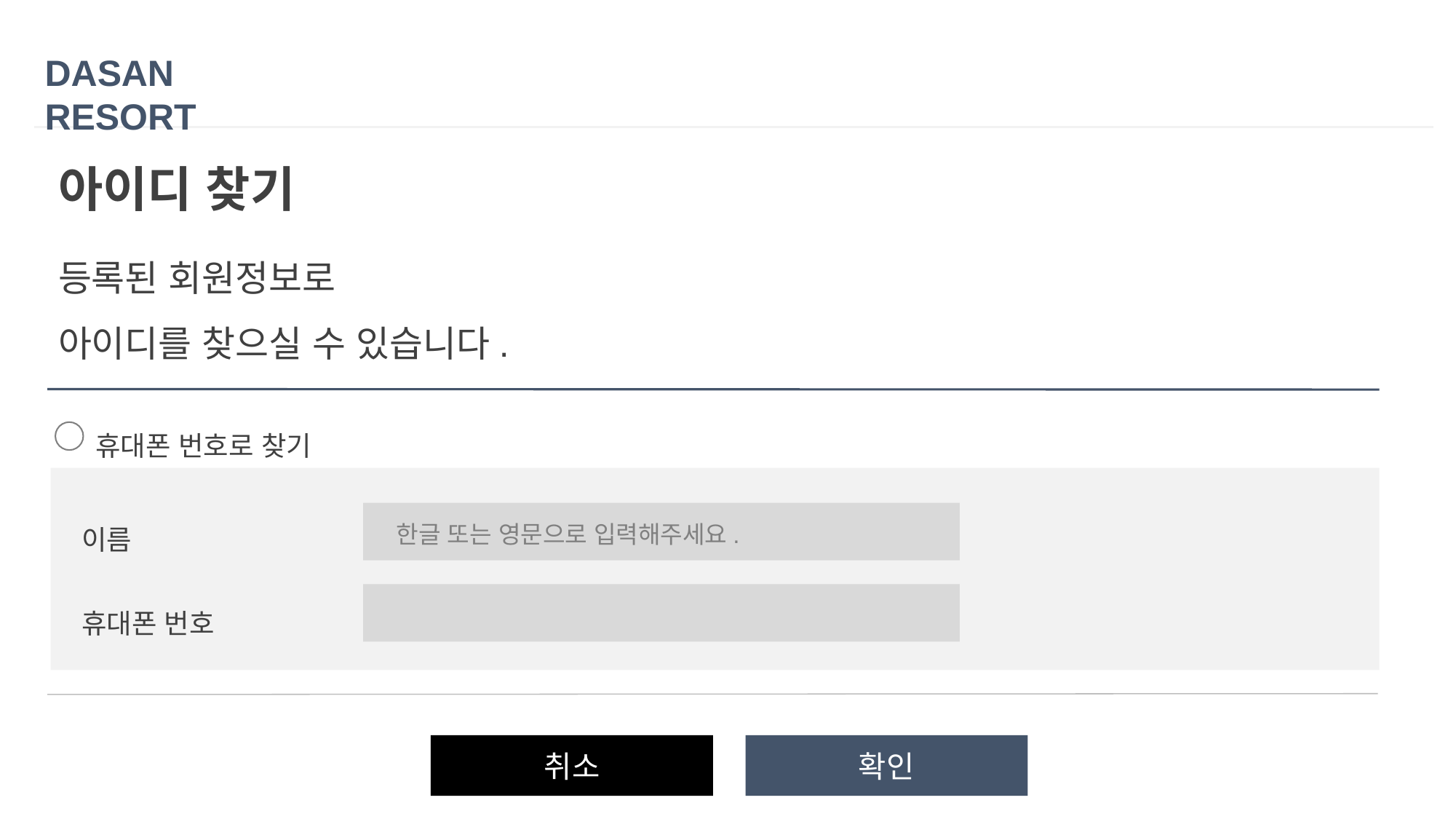

DASAN RESORT
아이디 찾기
등록된 회원정보로
아이디를 찾으실 수 있습니다.
휴대폰 번호로 찾기

이름

한글 또는 영문으로 입력해주세요.

휴대폰 번호
취소
확인